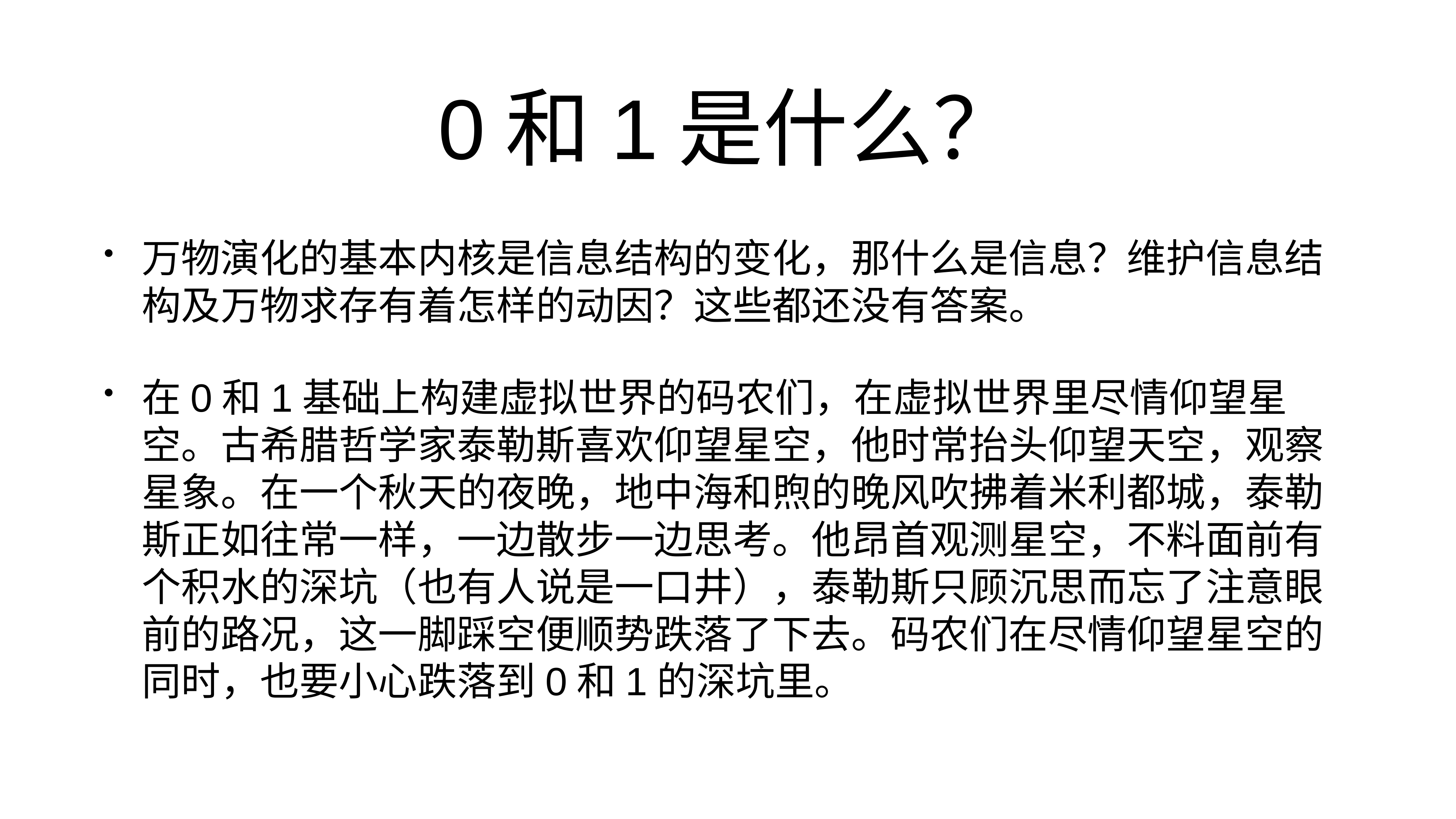

# 0和1是什么？
万物演化的基本内核是信息结构的变化，那什么是信息？维护信息结构及万物求存有着怎样的动因？这些都还没有答案。
在0和1基础上构建虚拟世界的码农们，在虚拟世界里尽情仰望星空。古希腊哲学家泰勒斯喜欢仰望星空，他时常抬头仰望天空，观察星象。在一个秋天的夜晚，地中海和煦的晚风吹拂着米利都城，泰勒斯正如往常一样，一边散步一边思考。他昂首观测星空，不料面前有个积水的深坑（也有人说是一口井），泰勒斯只顾沉思而忘了注意眼前的路况，这一脚踩空便顺势跌落了下去。码农们在尽情仰望星空的同时，也要小心跌落到0和1的深坑里。